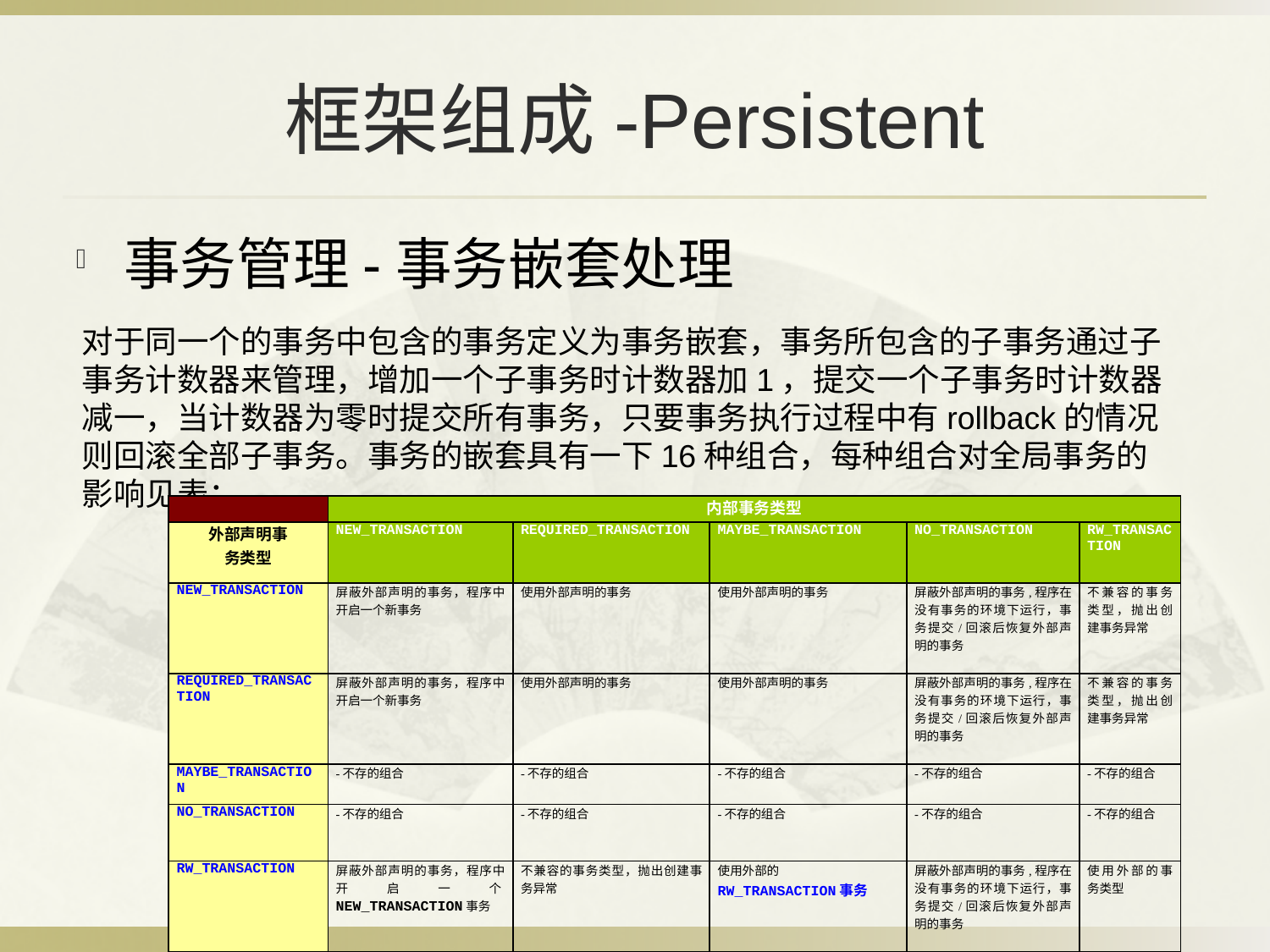

# 框架组成-Persistent
事务管理-事务嵌套处理

对于同一个的事务中包含的事务定义为事务嵌套，事务所包含的子事务通过子事务计数器来管理，增加一个子事务时计数器加1，提交一个子事务时计数器减一，当计数器为零时提交所有事务，只要事务执行过程中有rollback的情况则回滚全部子事务。事务的嵌套具有一下16种组合，每种组合对全局事务的影响见表：
|  | 内部事务类型 |  |  |  |  |
| --- | --- | --- | --- | --- | --- |
| 外部声明事 务类型 | NEW\_TRANSACTION | REQUIRED\_TRANSACTION | MAYBE\_TRANSACTION | NO\_TRANSACTION | RW\_TRANSACTION |
| NEW\_TRANSACTION | 屏蔽外部声明的事务，程序中开启一个新事务 | 使用外部声明的事务 | 使用外部声明的事务 | 屏蔽外部声明的事务,程序在没有事务的环境下运行，事务提交/回滚后恢复外部声明的事务 | 不兼容的事务类型，抛出创建事务异常 |
| REQUIRED\_TRANSACTION | 屏蔽外部声明的事务，程序中开启一个新事务 | 使用外部声明的事务 | 使用外部声明的事务 | 屏蔽外部声明的事务,程序在没有事务的环境下运行，事务提交/回滚后恢复外部声明的事务 | 不兼容的事务类型，抛出创建事务异常 |
| MAYBE\_TRANSACTION | -不存的组合 | -不存的组合 | -不存的组合 | -不存的组合 | -不存的组合 |
| NO\_TRANSACTION | -不存的组合 | -不存的组合 | -不存的组合 | -不存的组合 | -不存的组合 |
| RW\_TRANSACTION | 屏蔽外部声明的事务，程序中开启一个NEW\_TRANSACTION事务 | 不兼容的事务类型，抛出创建事务异常 | 使用外部的 RW\_TRANSACTION事务 | 屏蔽外部声明的事务,程序在没有事务的环境下运行，事务提交/回滚后恢复外部声明的事务 | 使用外部的事务类型 |